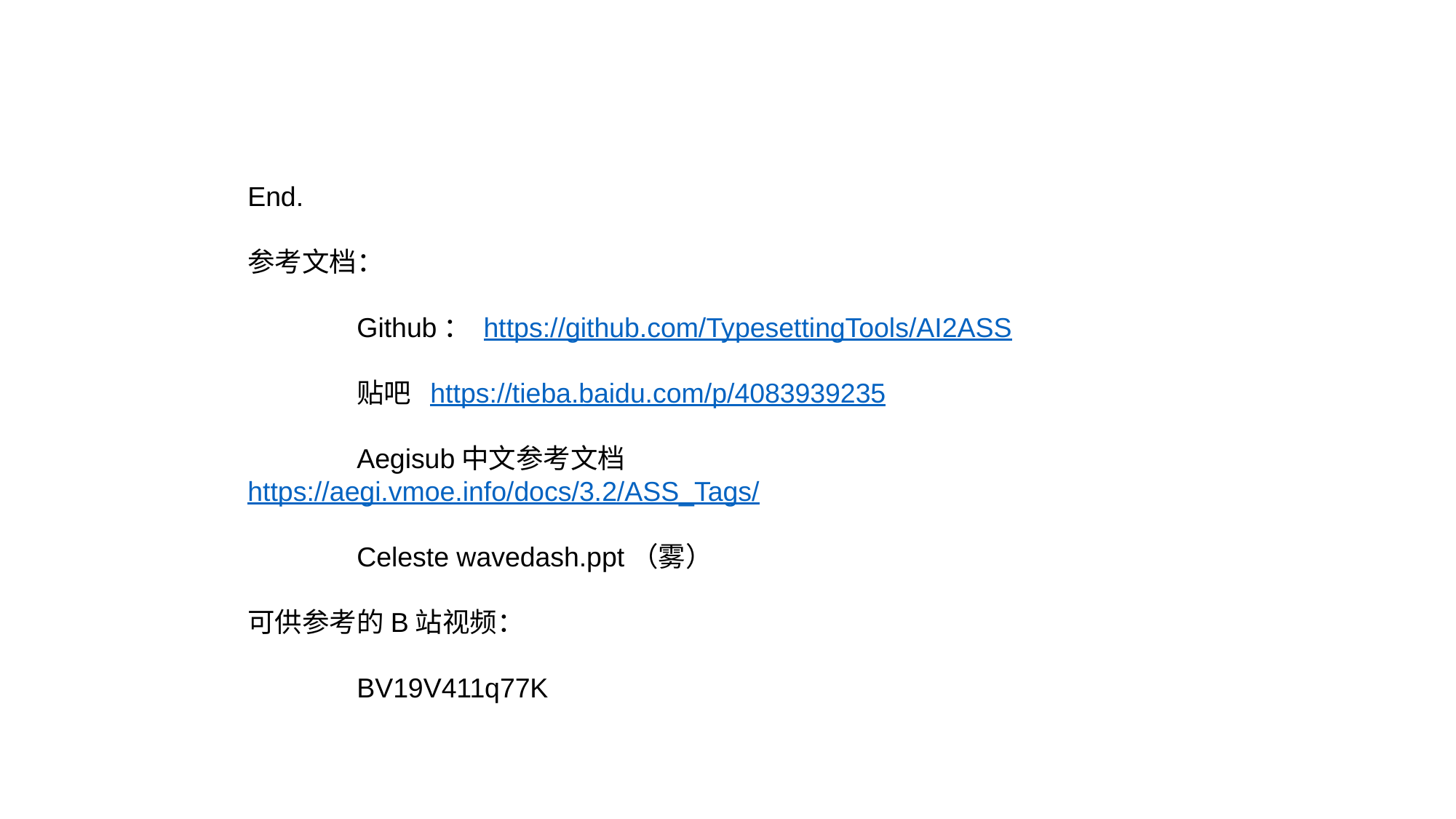

End.

参考文档：

	Github： https://github.com/TypesettingTools/AI2ASS

	贴吧  https://tieba.baidu.com/p/4083939235

	Aegisub中文参考文档 https://aegi.vmoe.info/docs/3.2/ASS_Tags/

	Celeste wavedash.ppt（雾）

可供参考的B站视频：

	BV19V411q77K